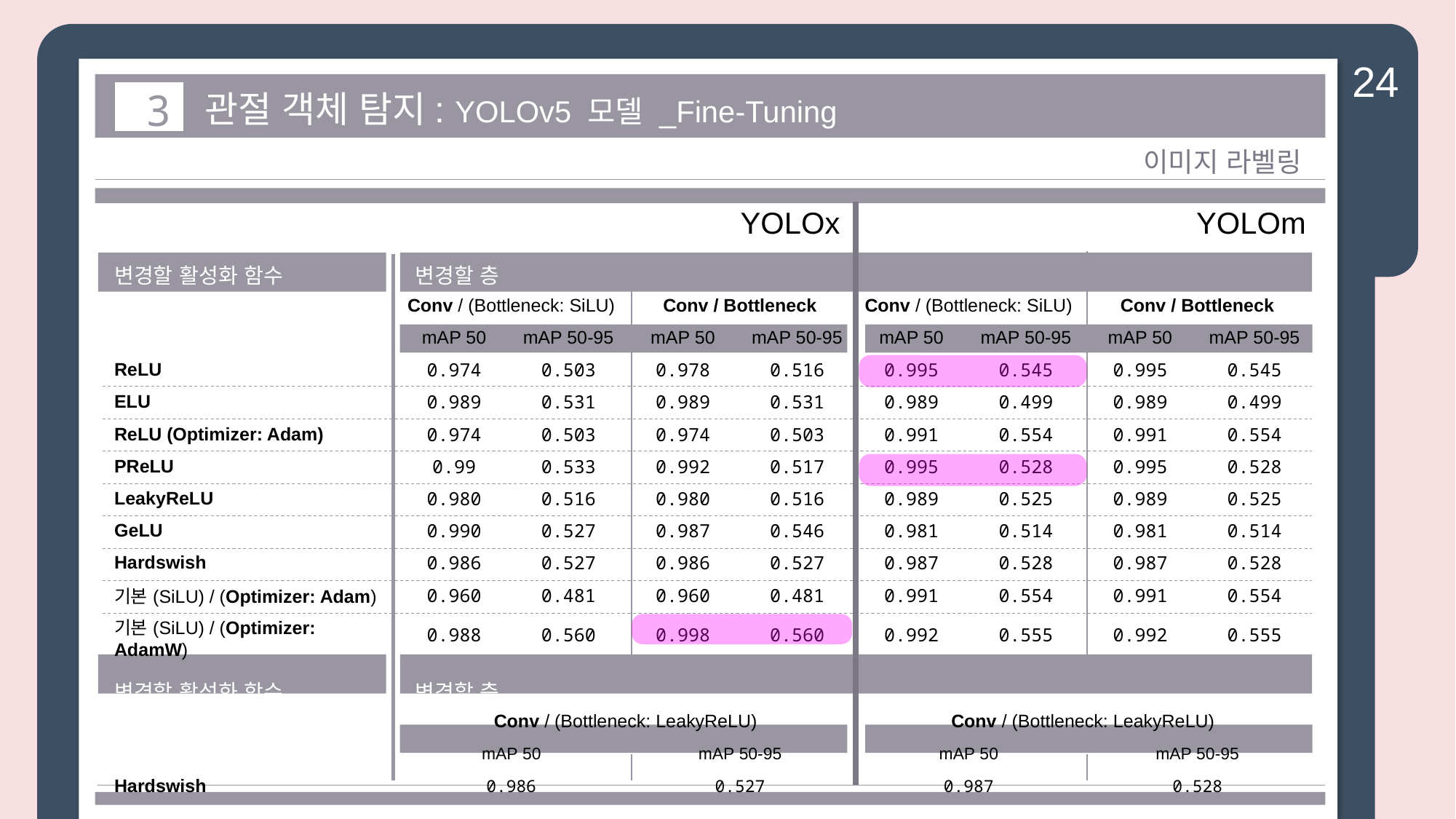

24

3

관절 객체 탐지: YOLOv5 모델 _Fine-Tuning
이미지 라벨링

|  | YOLOx |  |  |  | YOLOm |  |  |  |
| --- | --- | --- | --- | --- | --- | --- | --- | --- |
| 변경할 활성화 함수 | 변경할 층 |  |  |  |  |  |  |  |
|  | Conv / (Bottleneck: SiLU) |  | Conv / Bottleneck |  | Conv / (Bottleneck: SiLU) |  | Conv / Bottleneck |  |
|  | mAP 50 | mAP 50-95 | mAP 50 | mAP 50-95 | mAP 50 | mAP 50-95 | mAP 50 | mAP 50-95 |
| ReLU | 0.974 | 0.503 | 0.978 | 0.516 | 0.995 | 0.545 | 0.995 | 0.545 |
| ELU | 0.989 | 0.531 | 0.989 | 0.531 | 0.989 | 0.499 | 0.989 | 0.499 |
| ReLU (Optimizer: Adam) | 0.974 | 0.503 | 0.974 | 0.503 | 0.991 | 0.554 | 0.991 | 0.554 |
| PReLU | 0.99 | 0.533 | 0.992 | 0.517 | 0.995 | 0.528 | 0.995 | 0.528 |
| LeakyReLU | 0.980 | 0.516 | 0.980 | 0.516 | 0.989 | 0.525 | 0.989 | 0.525 |
| GeLU | 0.990 | 0.527 | 0.987 | 0.546 | 0.981 | 0.514 | 0.981 | 0.514 |
| Hardswish | 0.986 | 0.527 | 0.986 | 0.527 | 0.987 | 0.528 | 0.987 | 0.528 |
| 기본(SiLU) / (Optimizer: Adam) | 0.960 | 0.481 | 0.960 | 0.481 | 0.991 | 0.554 | 0.991 | 0.554 |
| 기본(SiLU) / (Optimizer: AdamW) | 0.988 | 0.560 | 0.998 | 0.560 | 0.992 | 0.555 | 0.992 | 0.555 |
|  |  |  |  |  |  |  |  |  |
| 변경할 활성화 함수 | 변경할 층 |  |  |  |  |  |  |  |
|  | Conv / (Bottleneck: LeakyReLU) |  |  |  | Conv / (Bottleneck: LeakyReLU) |  |  |  |
|  | mAP 50 |  | mAP 50-95 |  | mAP 50 |  | mAP 50-95 |  |
| Hardswish | 0.986 |  | 0.527 |  | 0.987 |  | 0.528 |  |